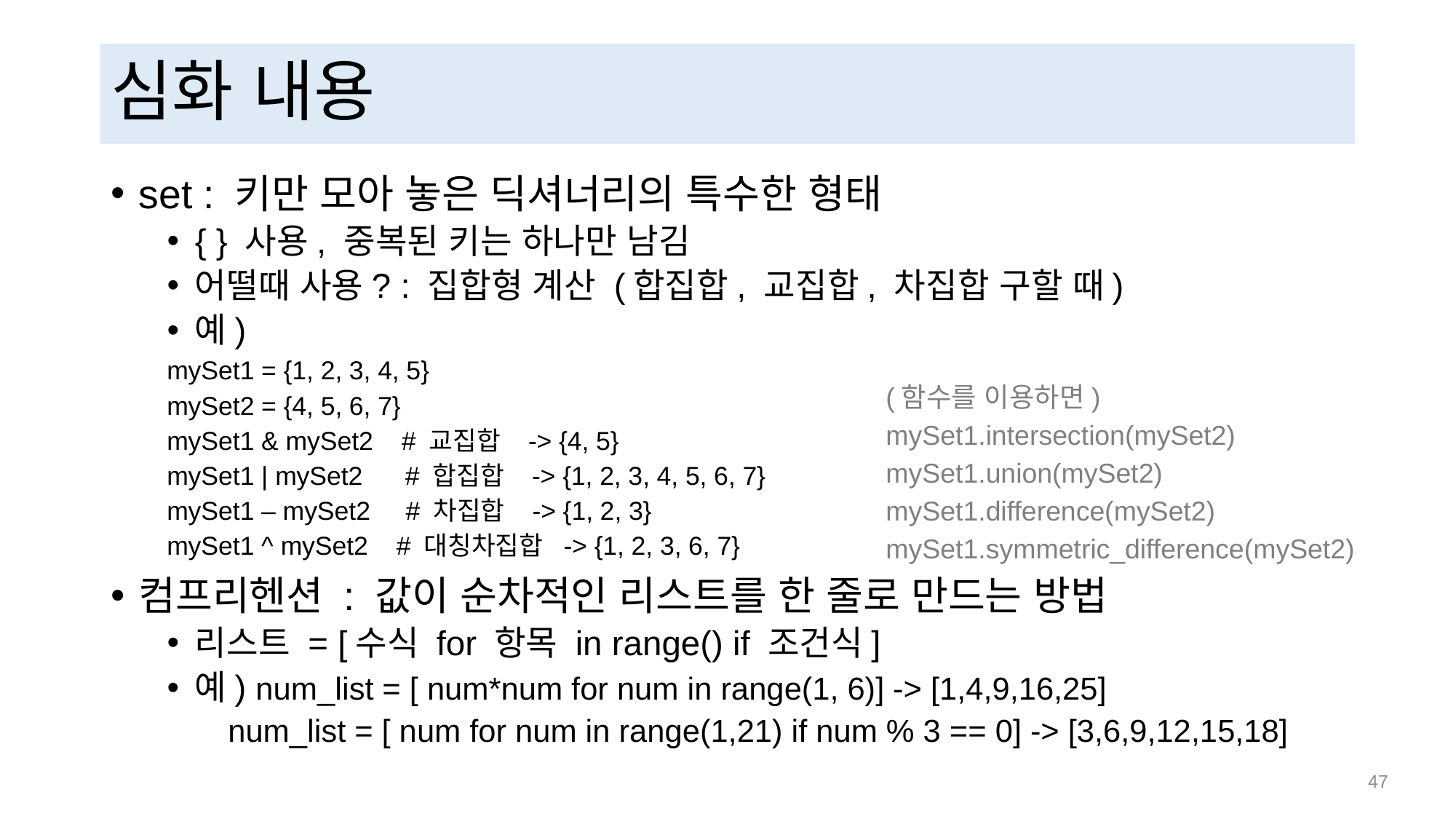

# 심화 내용
set : 키만 모아 놓은 딕셔너리의 특수한 형태
{ } 사용, 중복된 키는 하나만 남김
어떨때 사용? : 집합형 계산 (합집합, 교집합, 차집합 구할 때)
예)
mySet1 = {1, 2, 3, 4, 5}
mySet2 = {4, 5, 6, 7}
mySet1 & mySet2    # 교집합   -> {4, 5}
mySet1 | mySet2      # 합집합   -> {1, 2, 3, 4, 5, 6, 7}
mySet1 – mySet2     # 차집합   -> {1, 2, 3}
mySet1 ^ mySet2    # 대칭차집합  -> {1, 2, 3, 6, 7}
컴프리헨션 : 값이 순차적인 리스트를 한 줄로 만드는 방법
리스트 = [수식 for 항목 in range() if 조건식]
예) num_list = [ num*num for num in range(1, 6)] -> [1,4,9,16,25]
       num_list = [ num for num in range(1,21) if num % 3 == 0] -> [3,6,9,12,15,18]
(함수를 이용하면)
mySet1.intersection(mySet2)
mySet1.union(mySet2)
mySet1.difference(mySet2)
mySet1.symmetric_difference(mySet2)

 47